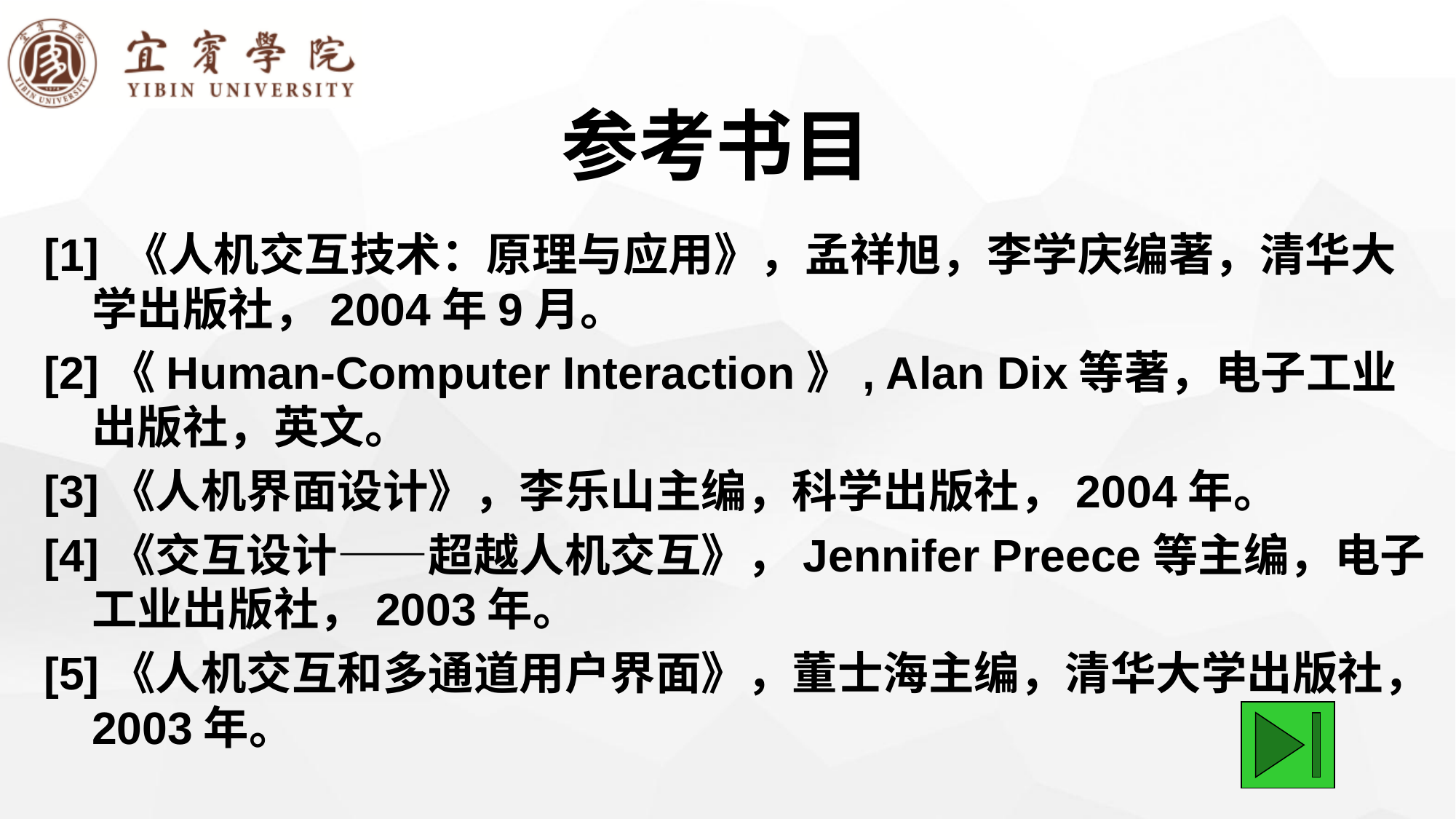

# 参考书目
[1] 《人机交互技术：原理与应用》，孟祥旭，李学庆编著，清华大学出版社，2004年9月。
[2]《Human-Computer Interaction》, Alan Dix等著，电子工业出版社，英文。
[3]《人机界面设计》，李乐山主编，科学出版社，2004年。
[4]《交互设计——超越人机交互》，Jennifer Preece等主编，电子工业出版社，2003年。
[5]《人机交互和多通道用户界面》，董士海主编，清华大学出版社，2003年。